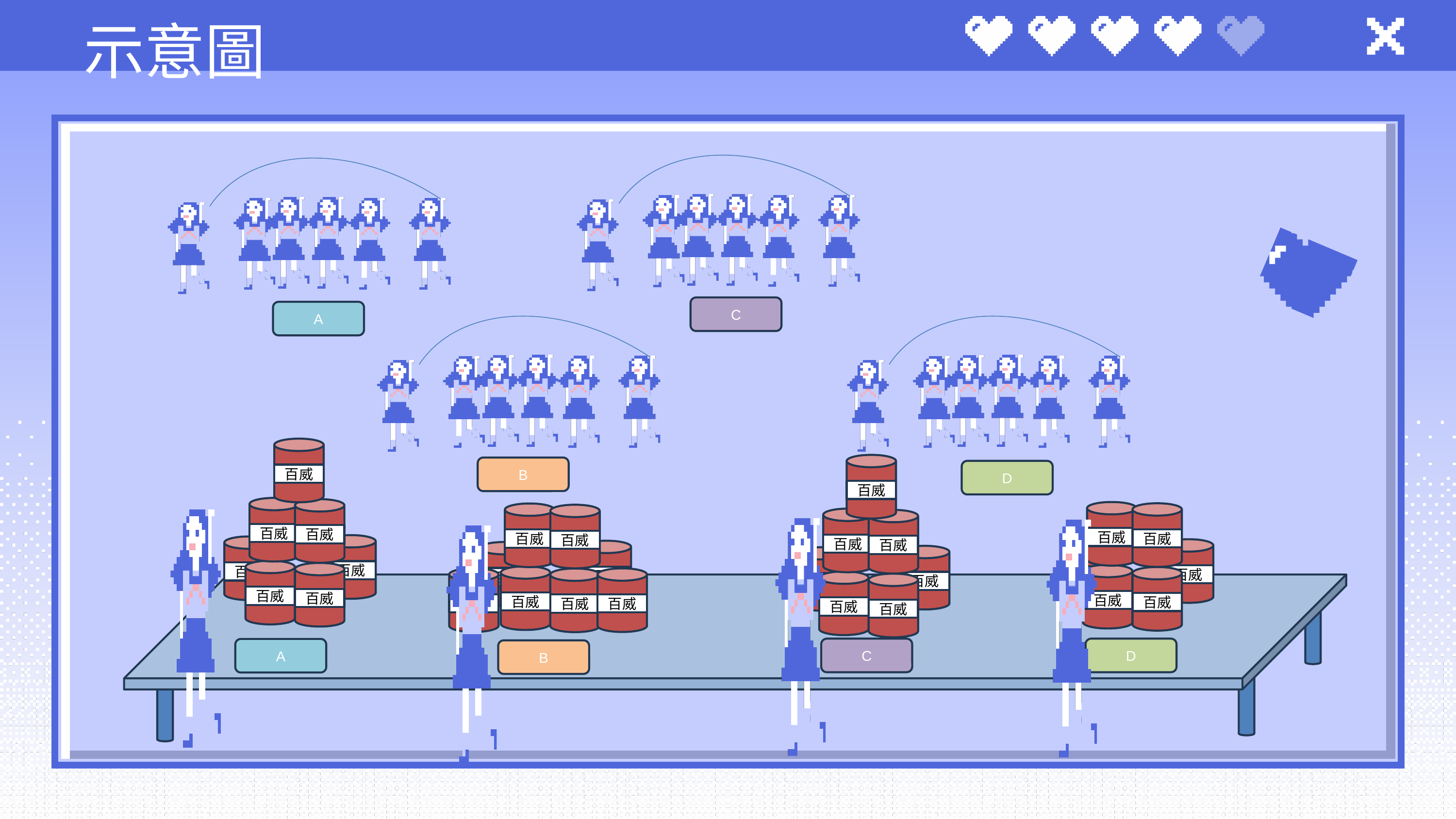

示意圖

C
A

百威

百威

百威

百威

百威

百威

百威

百威

百威

百威

百威

百威

百威

百威

百威

百威

百威

百威

百威

百威

百威

百威

百威

百威

百威

百威

百威

百威

百威

B
D

C
D
A
B